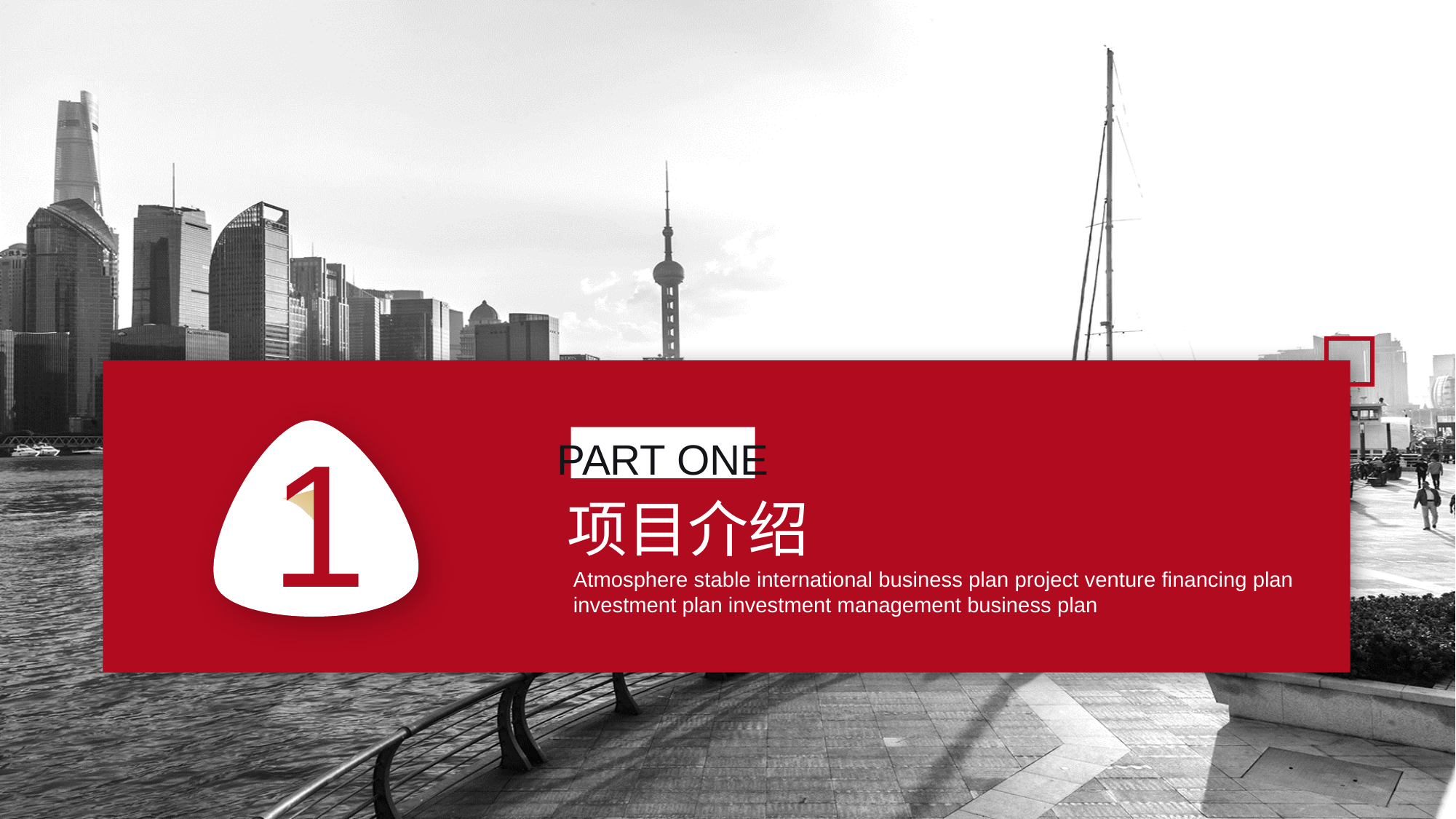

10

1

PART ONE

项目介绍
Atmosphere stable international business plan project venture financing plan investment plan investment management business plan